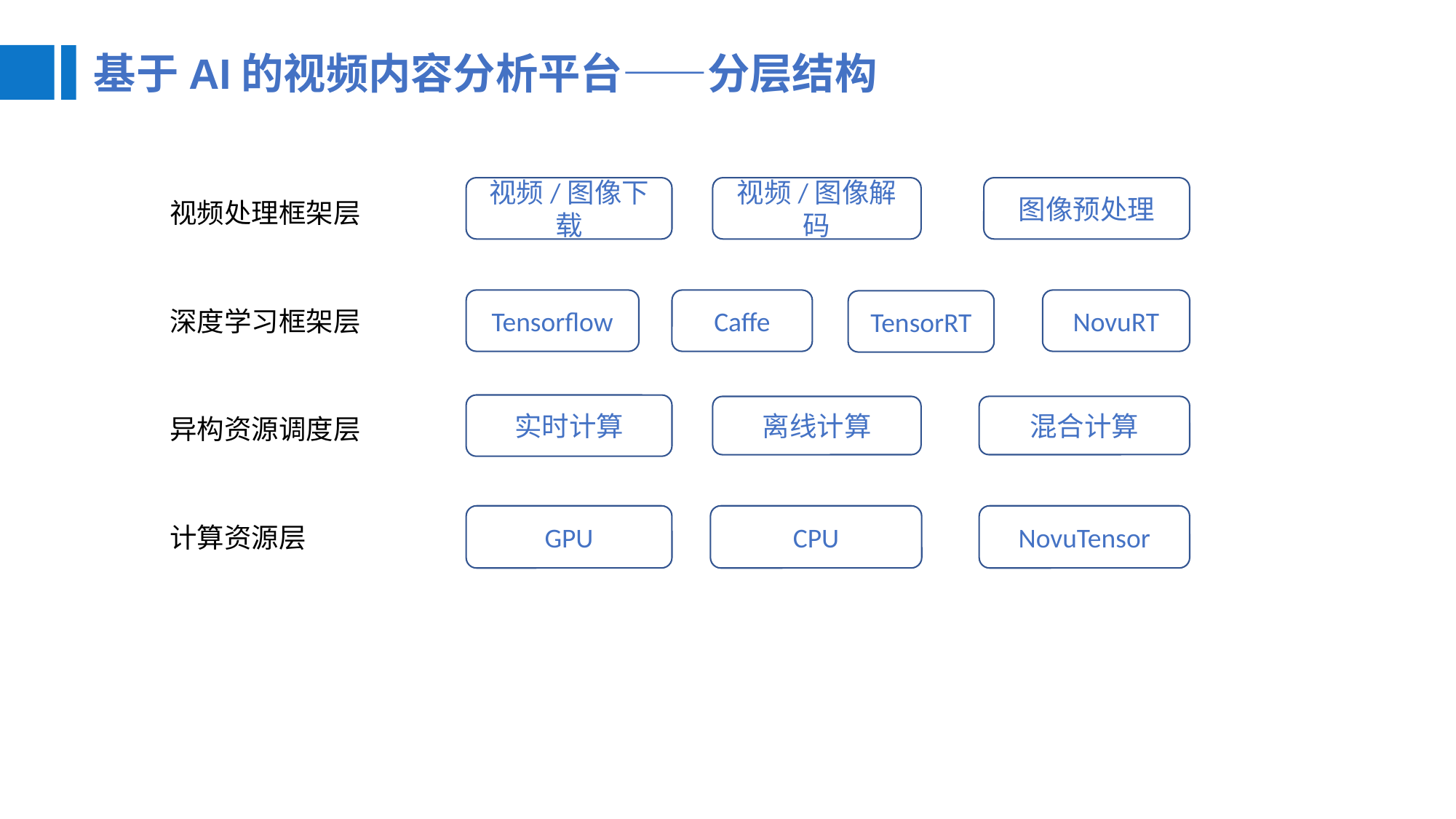

基于AI的视频内容分析平台——分层结构

视频/图像解码
视频/图像下载
图像预处理
视频处理框架层
Tensorflow
Caffe
NovuRT
TensorRT
深度学习框架层
实时计算
混合计算
离线计算
异构资源调度层
CPU
NovuTensor
GPU
计算资源层